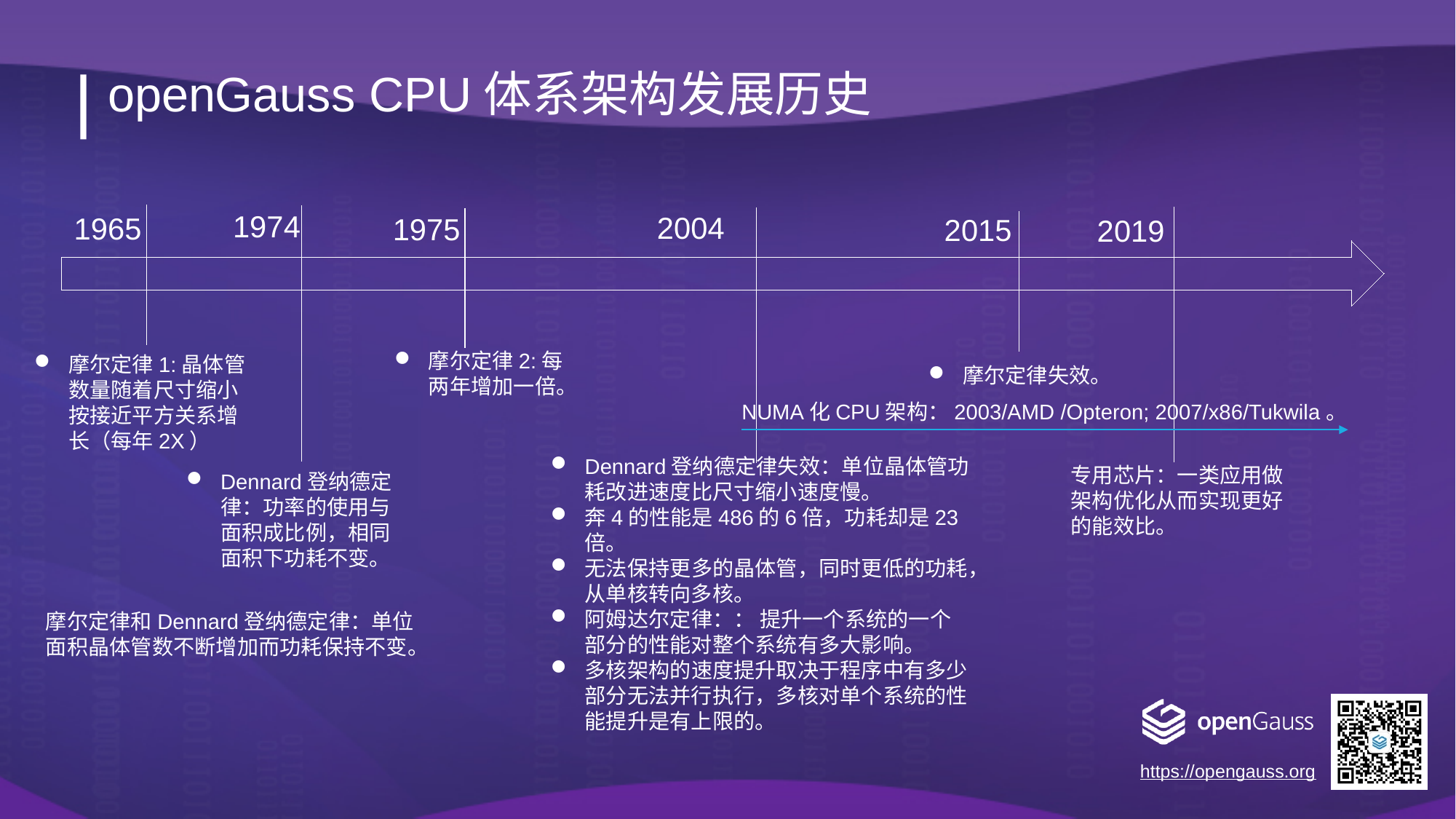

openGauss CPU体系架构发展历史
1974
2004
1965
1975
2015
2019

摩尔定律2:每两年增加一倍。
摩尔定律1:晶体管数量随着尺寸缩小按接近平方关系增长（每年2X）
摩尔定律失效。
NUMA化CPU架构：2003/AMD /Opteron; 2007/x86/Tukwila。
Dennard登纳德定律失效：单位晶体管功耗改进速度比尺寸缩小速度慢。
奔4的性能是486的6倍，功耗却是23倍。
无法保持更多的晶体管，同时更低的功耗，从单核转向多核。
阿姆达尔定律：： 提升一个系统的一个部分的性能对整个系统有多大影响。
多核架构的速度提升取决于程序中有多少部分无法并行执行，多核对单个系统的性能提升是有上限的。
专用芯片：一类应用做架构优化从而实现更好的能效比。
Dennard登纳德定律：功率的使用与面积成比例，相同面积下功耗不变。
摩尔定律和Dennard登纳德定律：单位面积晶体管数不断增加而功耗保持不变。